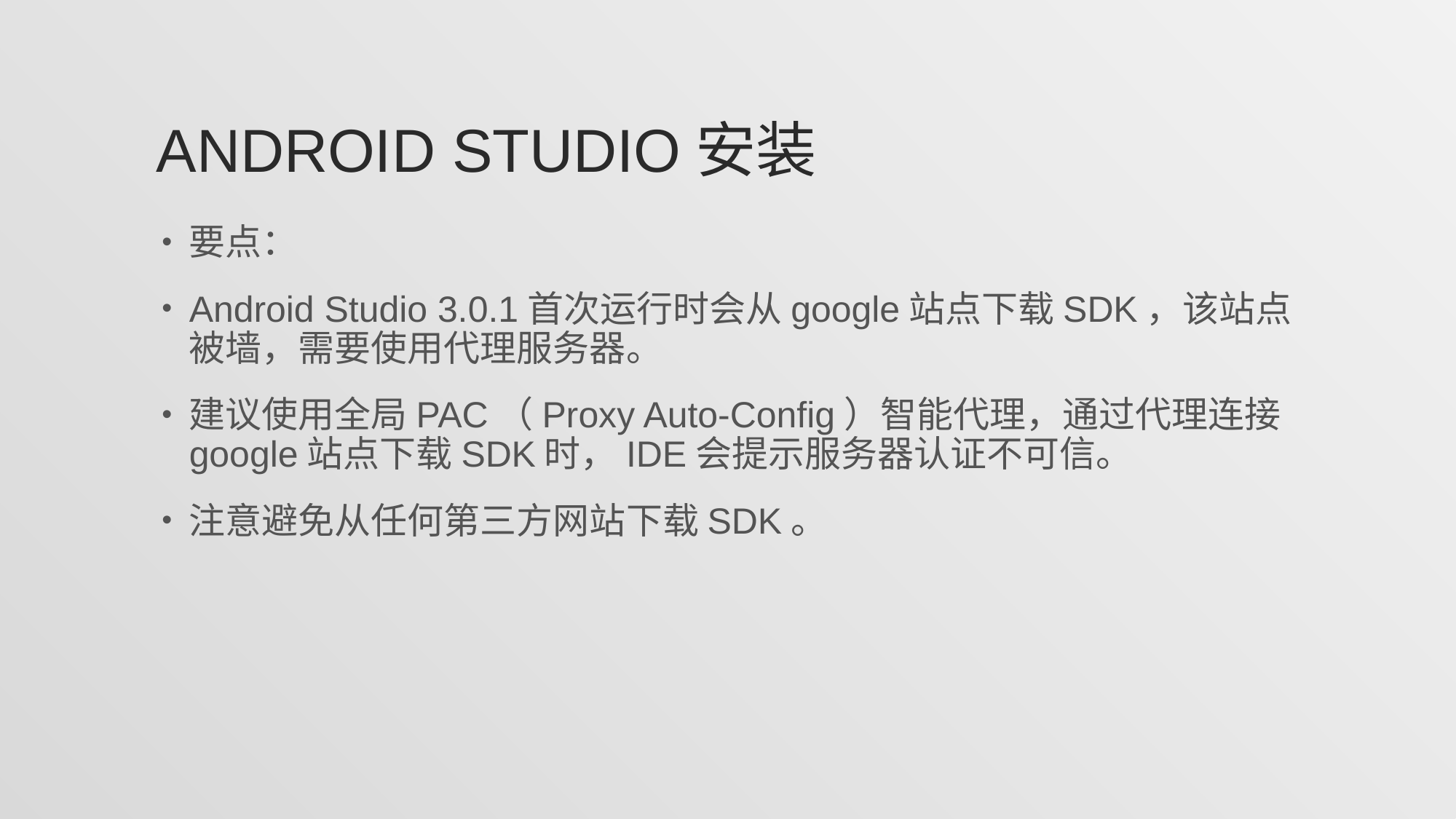

# Android studio安装
要点：
Android Studio 3.0.1首次运行时会从google站点下载SDK，该站点被墙，需要使用代理服务器。
建议使用全局PAC（Proxy Auto-Config）智能代理，通过代理连接google站点下载SDK时，IDE会提示服务器认证不可信。
注意避免从任何第三方网站下载SDK。